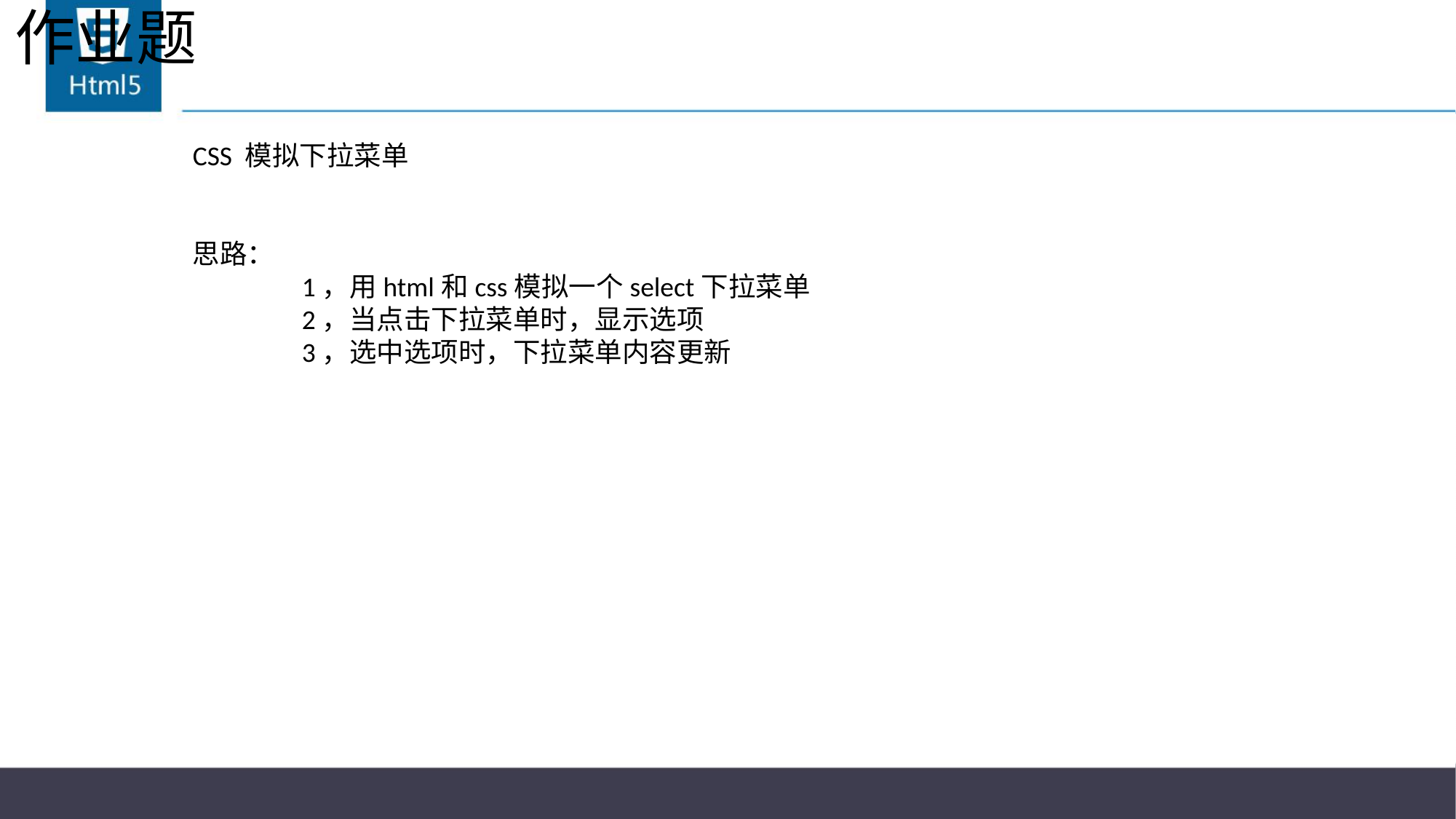

# 作业题
CSS 模拟下拉菜单

思路：
	1，用html和css模拟一个select下拉菜单
	2，当点击下拉菜单时，显示选项
	3，选中选项时，下拉菜单内容更新